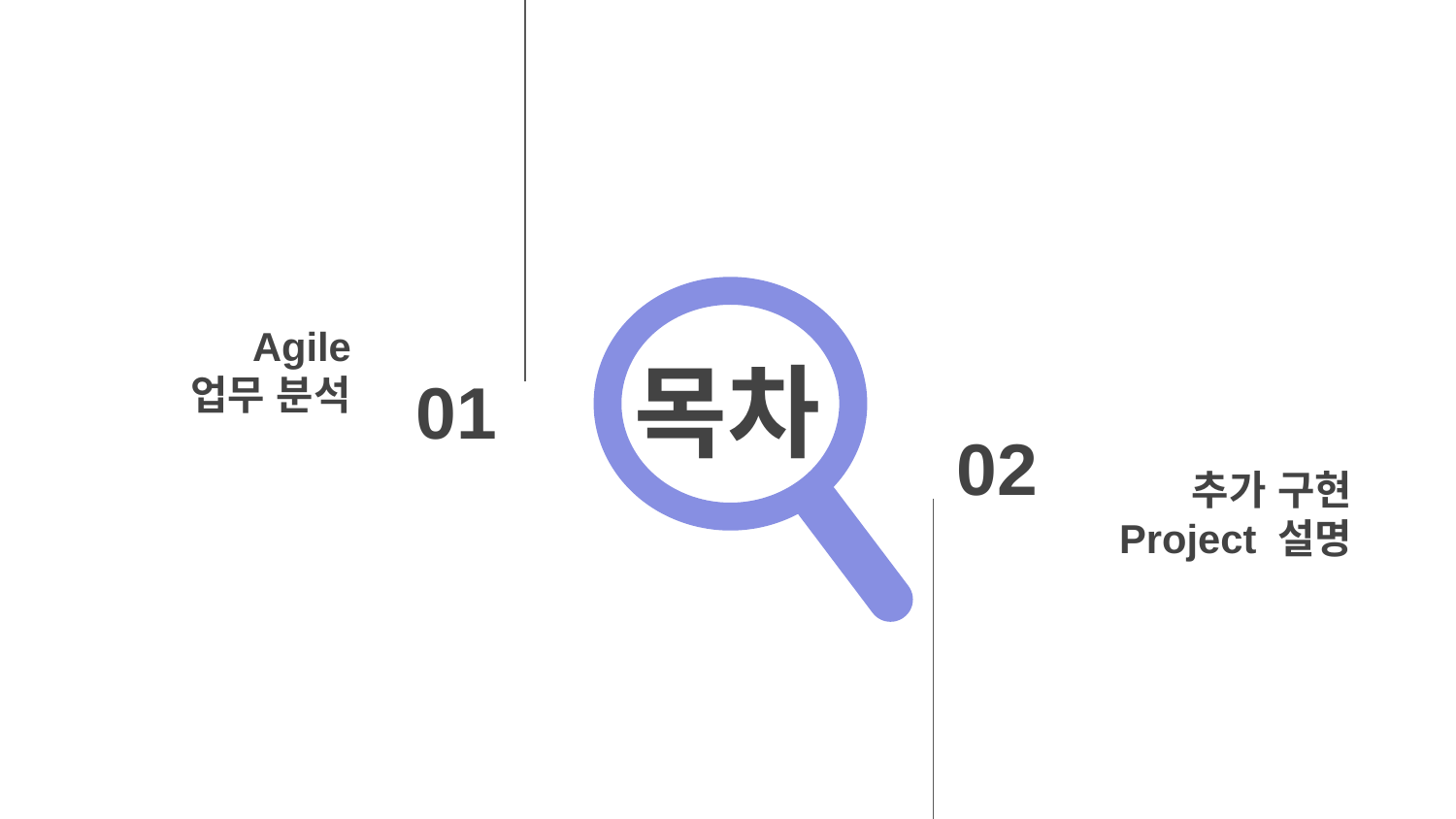

# 목차
Agile
업무 분석
01
02
추가 구현 Project 설명